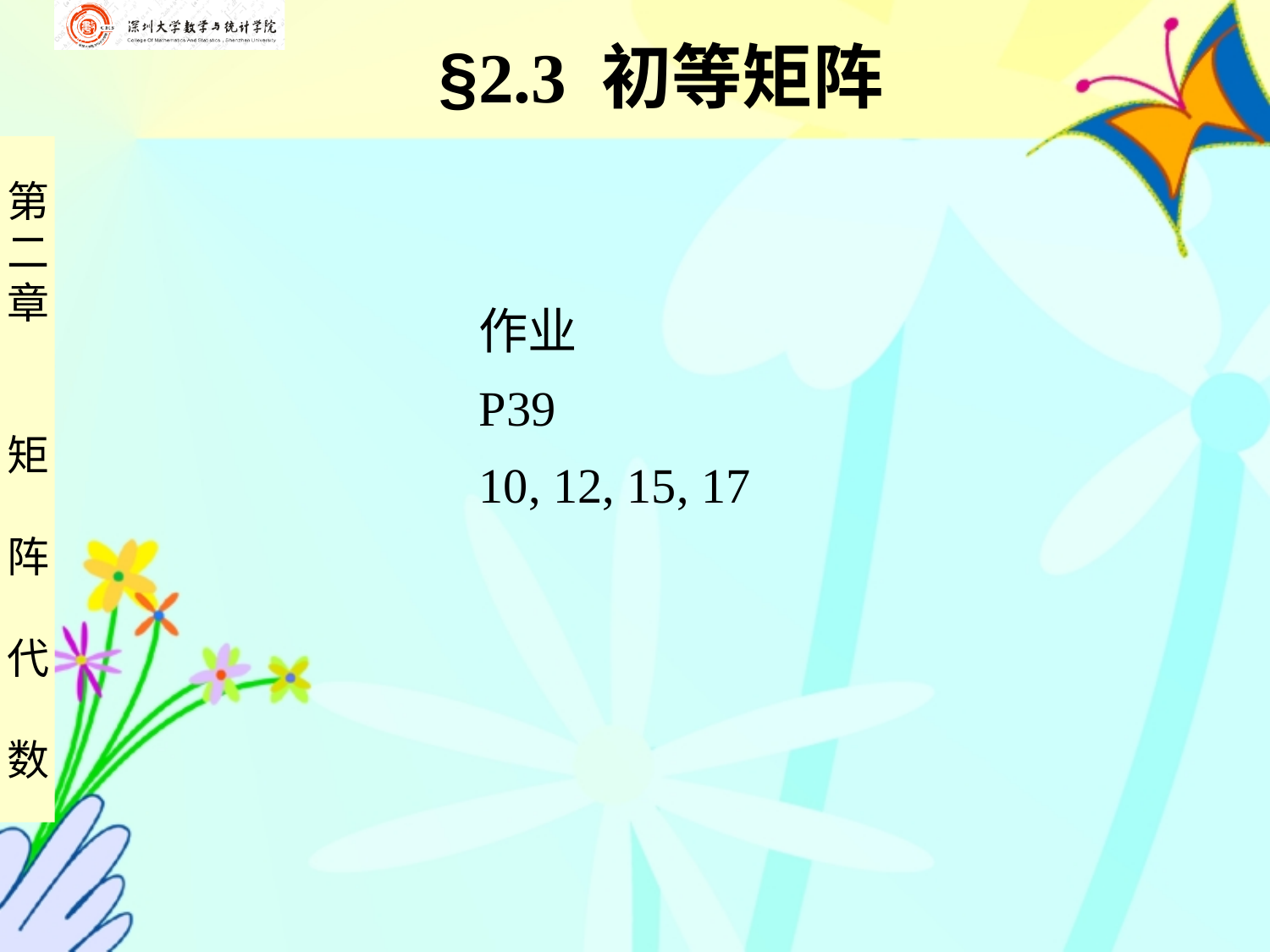

§2.3 初等矩阵
作业
P39
10, 12, 15, 17